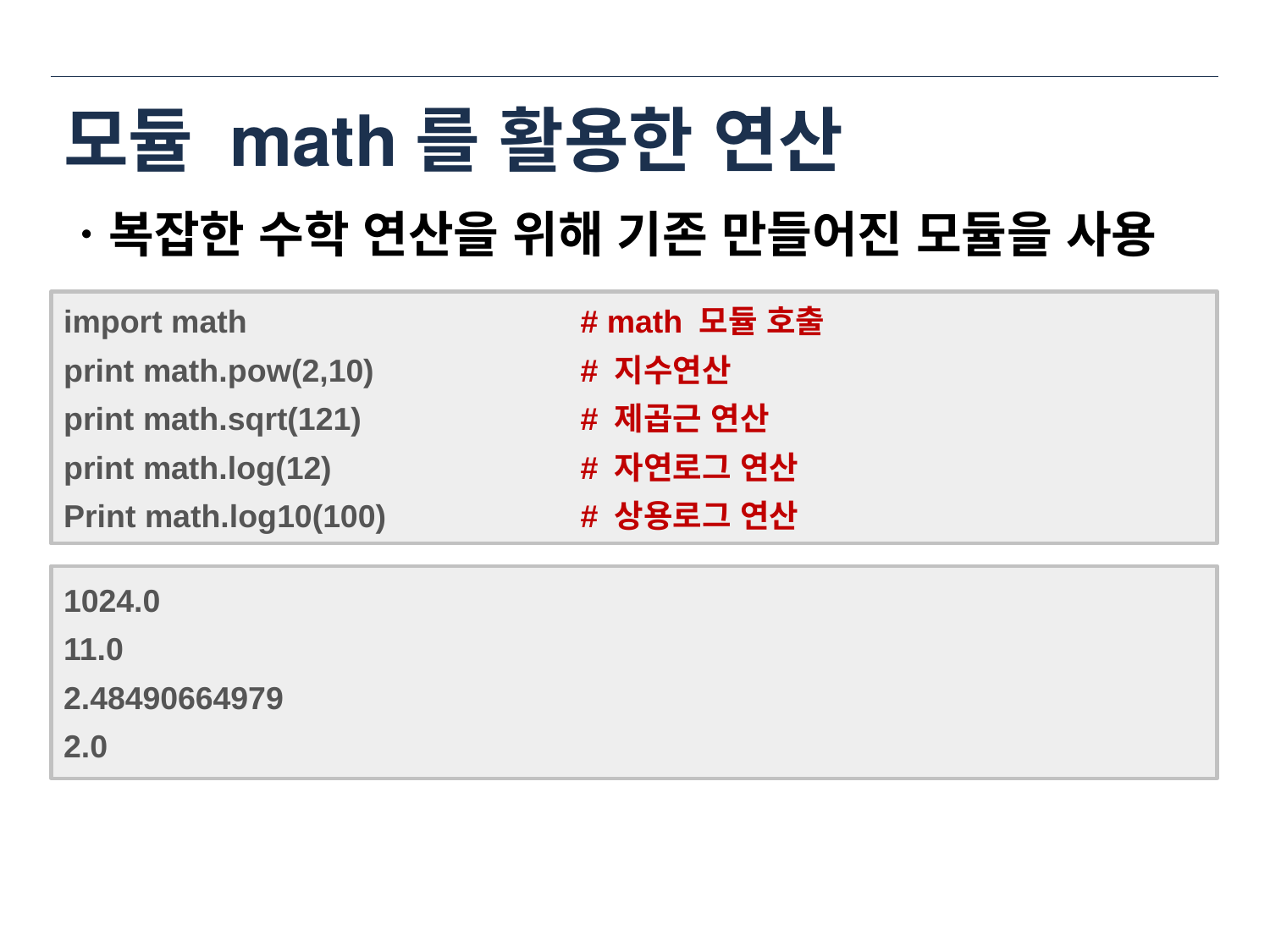

# 모듈 math를 활용한 연산
ㆍ복잡한 수학 연산을 위해 기존 만들어진 모듈을 사용
import math			 # math 모듈 호출
print math.pow(2,10)		 # 지수연산
print math.sqrt(121)		 # 제곱근 연산
print math.log(12)		 # 자연로그 연산
Print math.log10(100)		 # 상용로그 연산
1024.0
11.0
2.48490664979
2.0